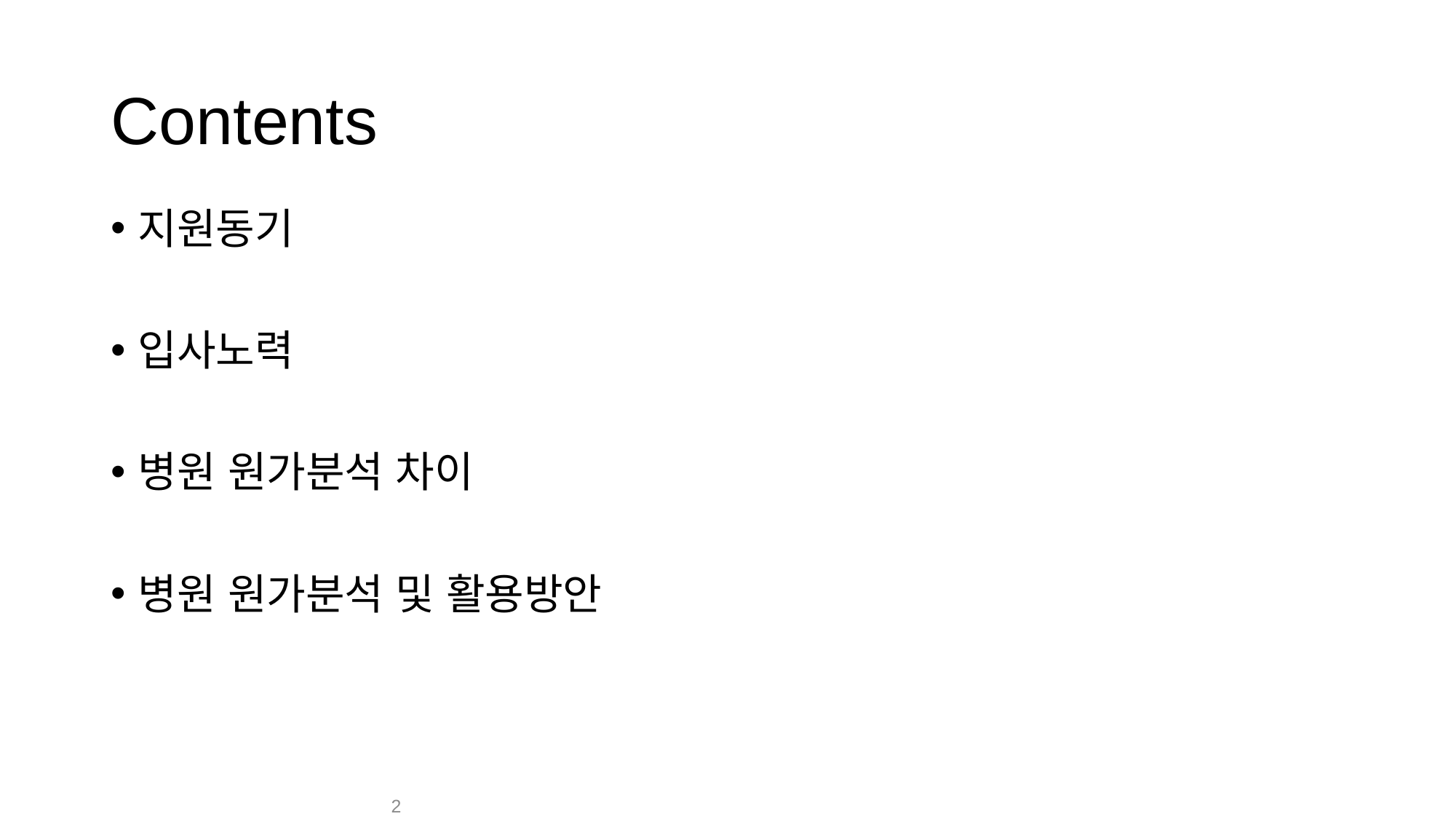

# Contents
지원동기

입사노력

병원 원가분석 차이

병원 원가분석 및 활용방안

2